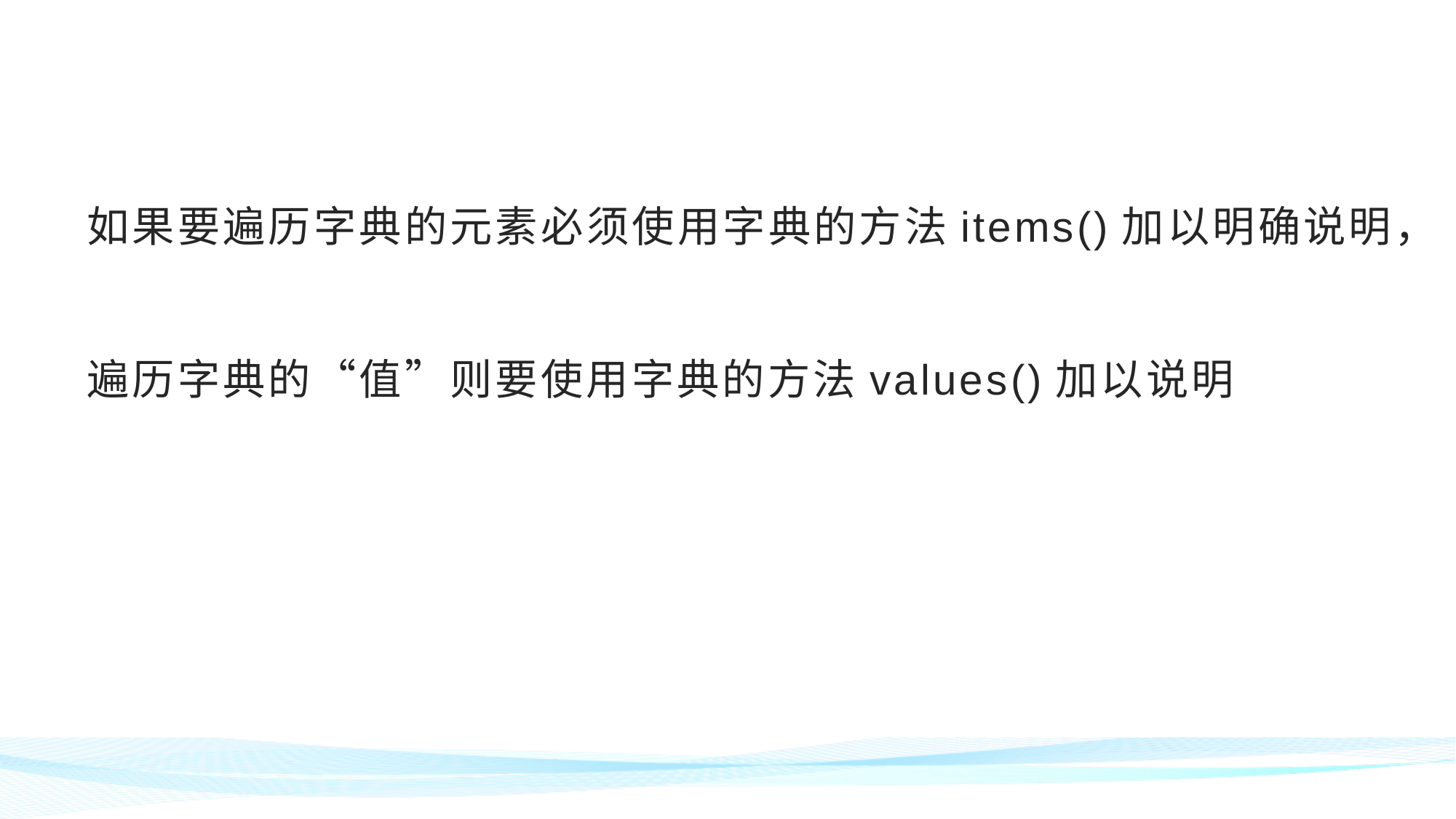

# 如果要遍历字典的元素必须使用字典的方法items()加以明确说明， 遍历字典的“值”则要使用字典的方法values()加以说明
55